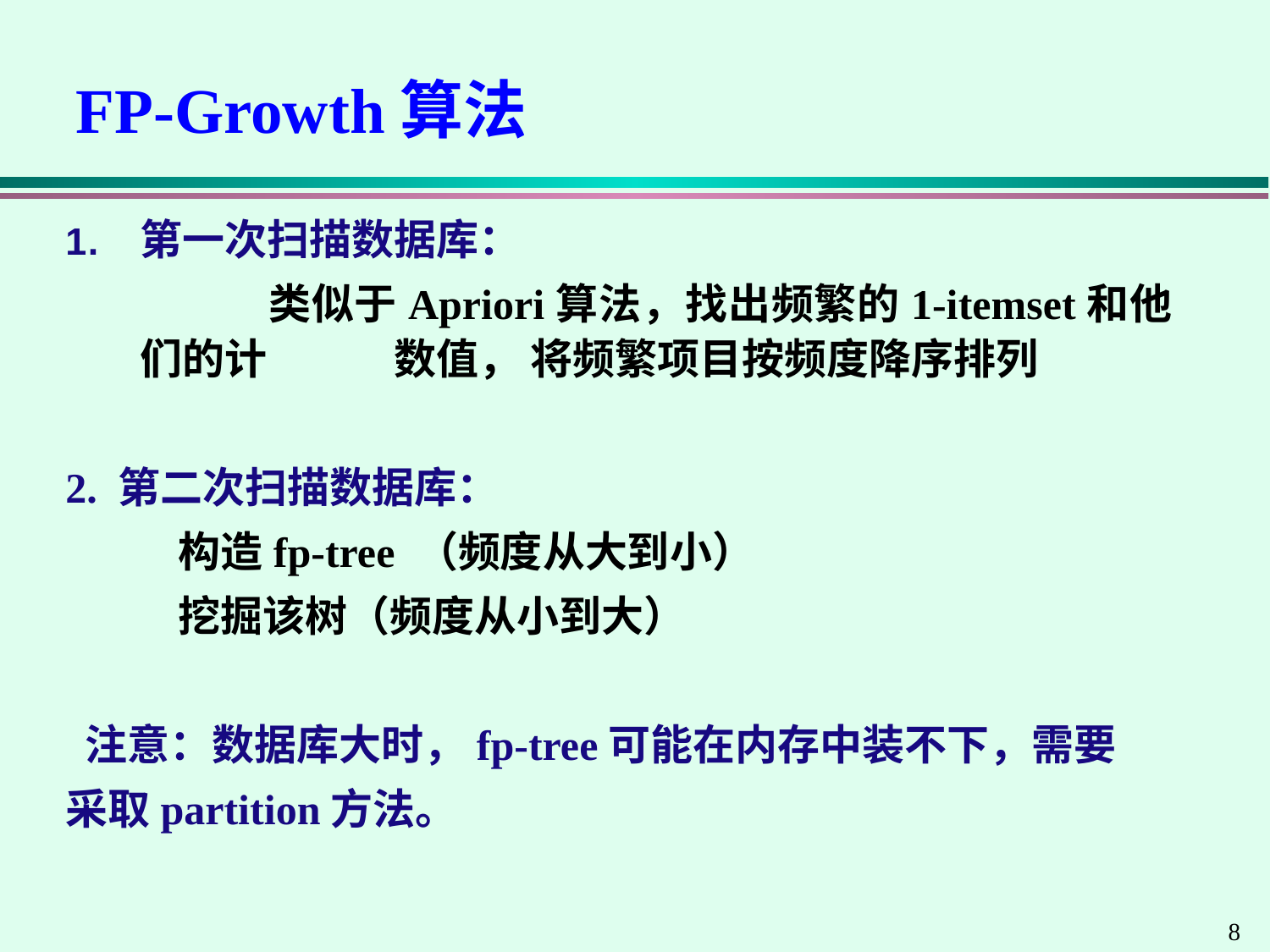

FP-Growth算法
第一次扫描数据库：
		类似于Apriori算法，找出频繁的1-itemset和他们的计	数值， 将频繁项目按频度降序排列

2. 第二次扫描数据库：
	   构造fp-tree （频度从大到小）
	   挖掘该树（频度从小到大）

 注意：数据库大时，fp-tree可能在内存中装不下，需要
采取partition方法。